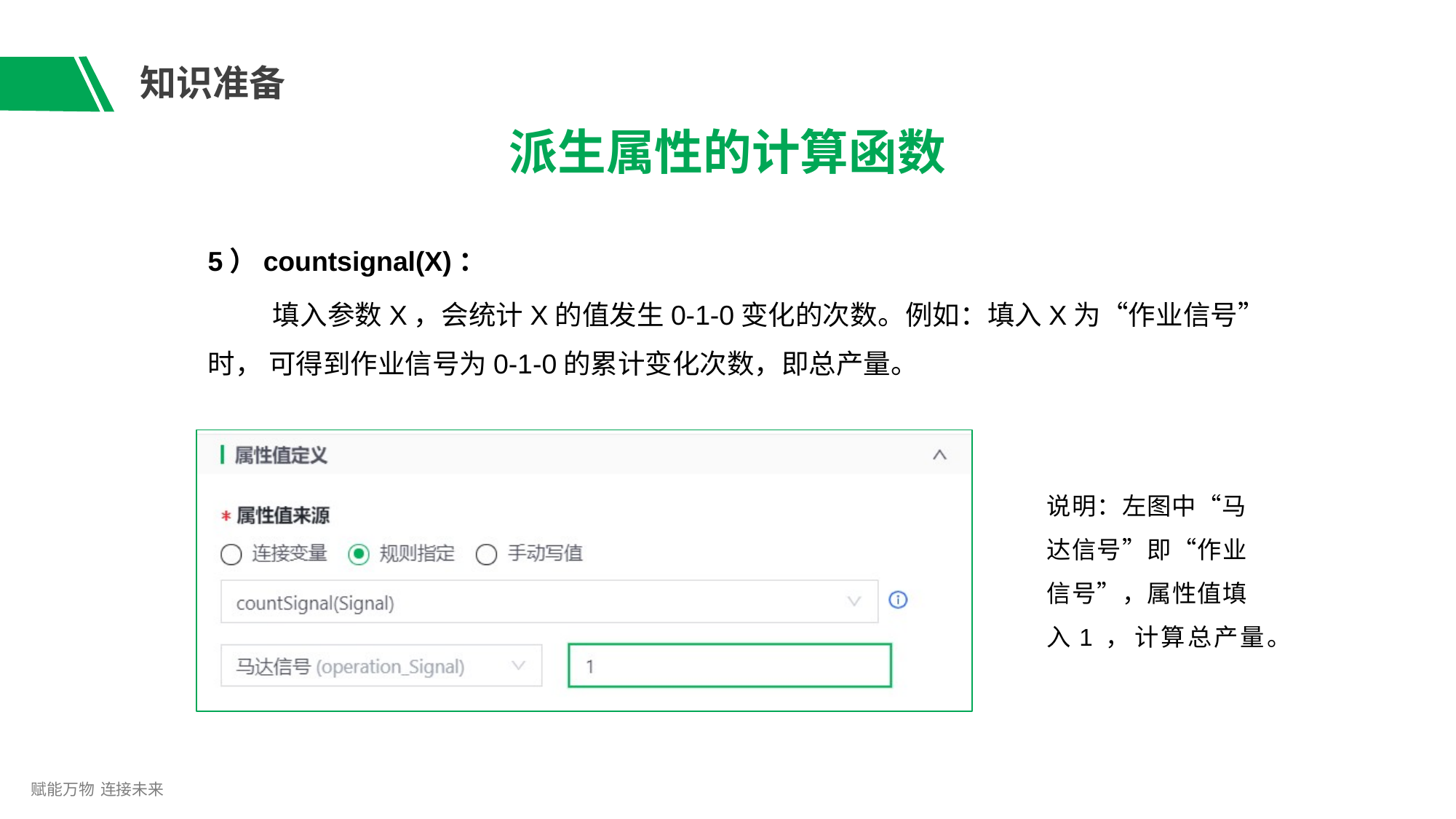

# 知识准备
派生属性的计算函数
5）countsignal(X)：
填入参数X，会统计X的值发生0-1-0变化的次数。例如：填入X为“作业信号”时， 可得到作业信号为0-1-0的累计变化次数，即总产量。

说明：左图中“马 达信号”即“作业 信号”，属性值填 入1 ， 计算总产量。
赋能万物 连接未来